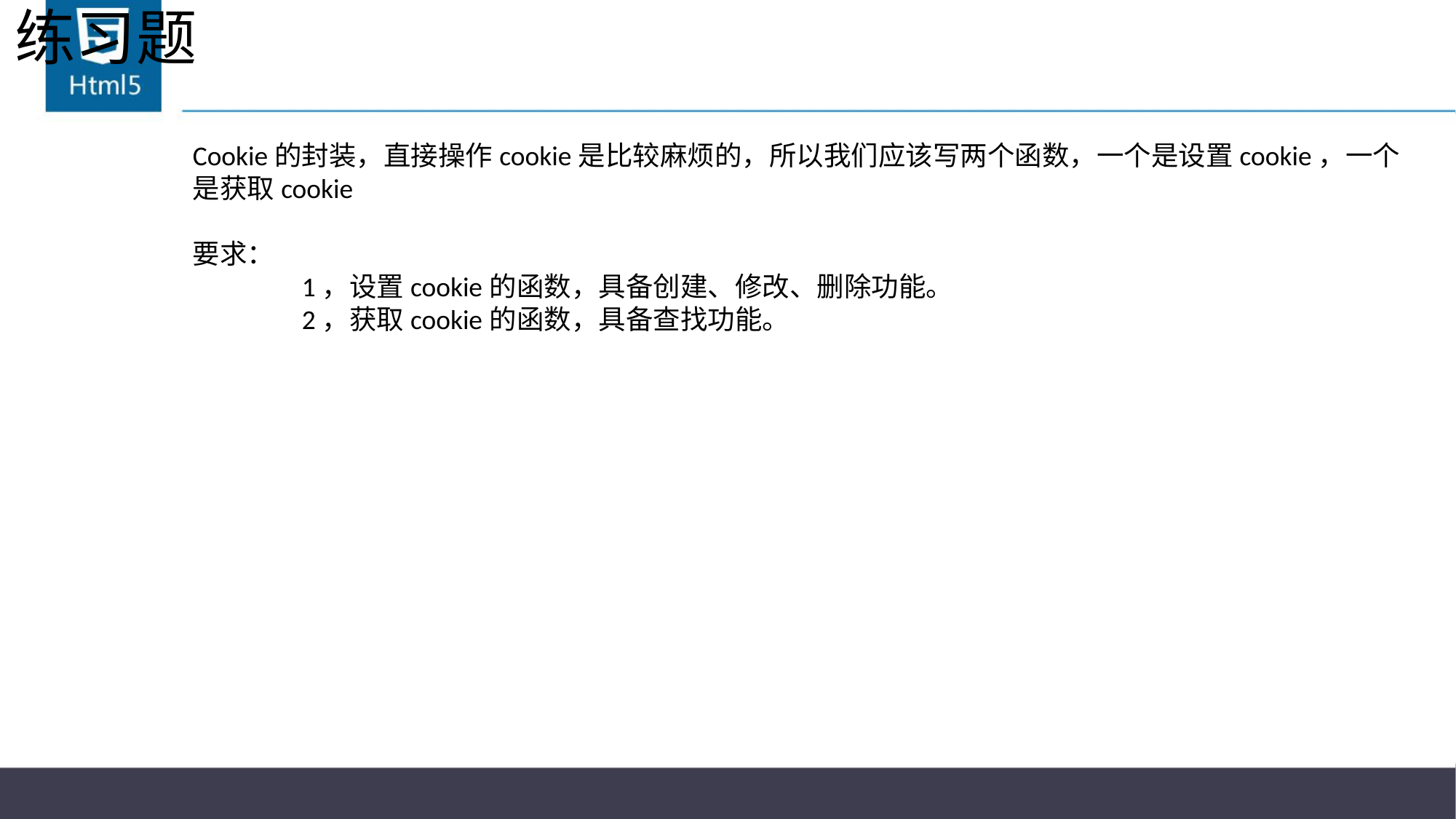

# 练习题
Cookie的封装，直接操作cookie是比较麻烦的，所以我们应该写两个函数，一个是设置cookie，一个是获取cookie

要求：
	1，设置cookie的函数，具备创建、修改、删除功能。
	2，获取cookie的函数，具备查找功能。